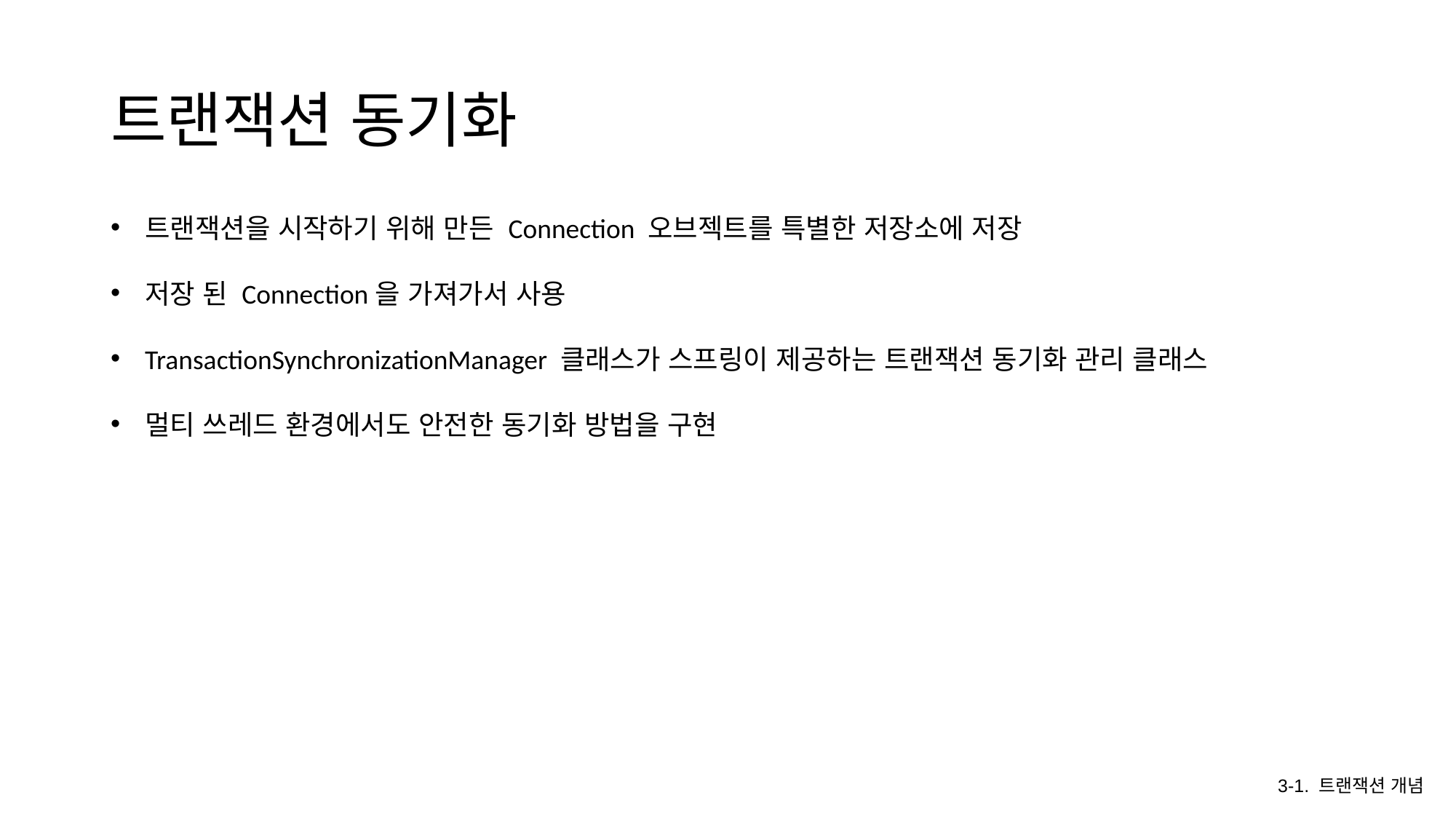

# 트랜잭션 동기화
트랜잭션을 시작하기 위해 만든 Connection 오브젝트를 특별한 저장소에 저장

저장 된 Connection을 가져가서 사용

TransactionSynchronizationManager 클래스가 스프링이 제공하는 트랜잭션 동기화 관리 클래스

멀티 쓰레드 환경에서도 안전한 동기화 방법을 구현
3-1. 트랜잭션 개념